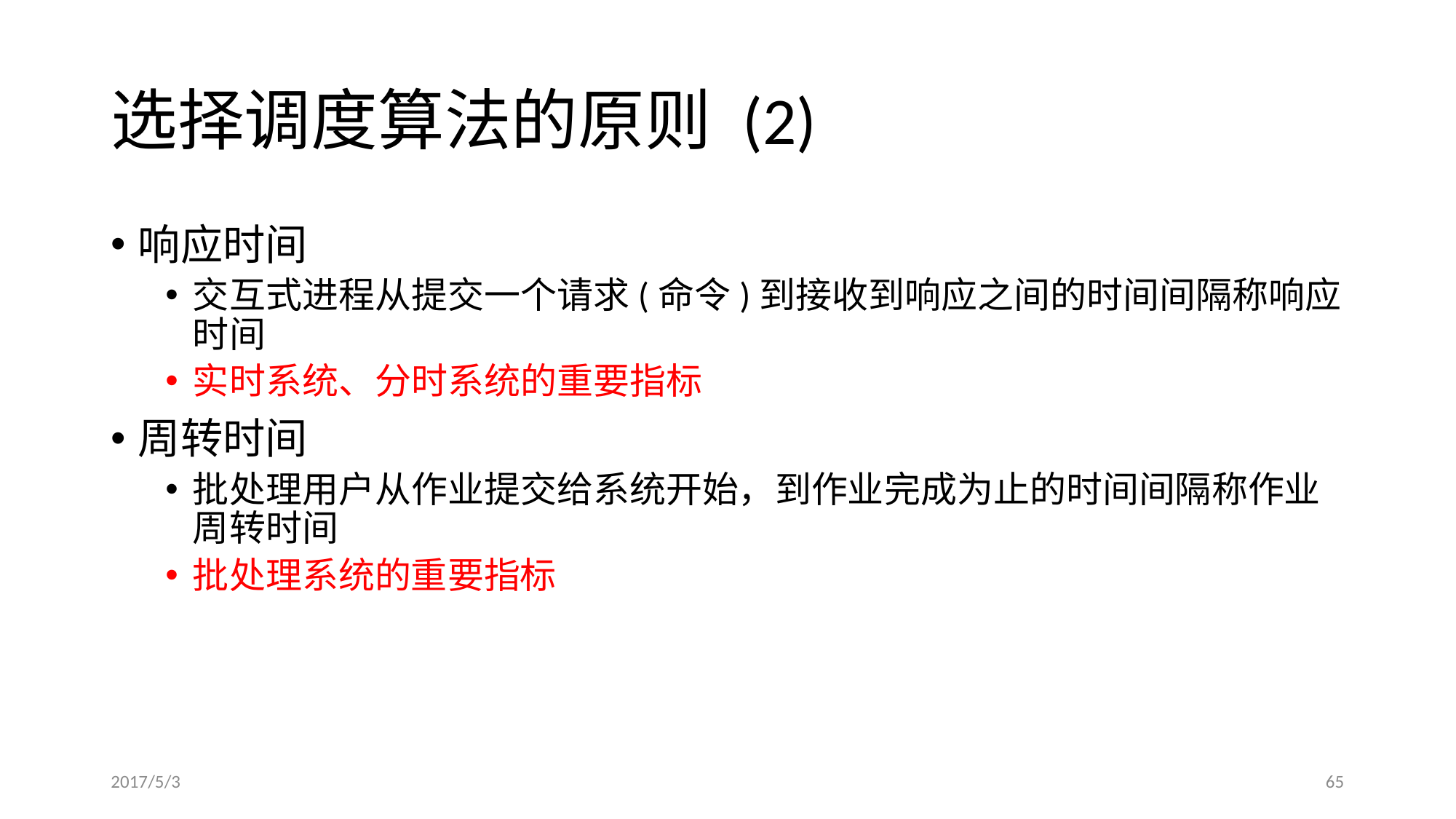

# 选择调度算法的原则 (2)
响应时间
交互式进程从提交一个请求(命令)到接收到响应之间的时间间隔称响应时间
实时系统、分时系统的重要指标
周转时间
批处理用户从作业提交给系统开始，到作业完成为止的时间间隔称作业周转时间
批处理系统的重要指标
2017/5/3
65